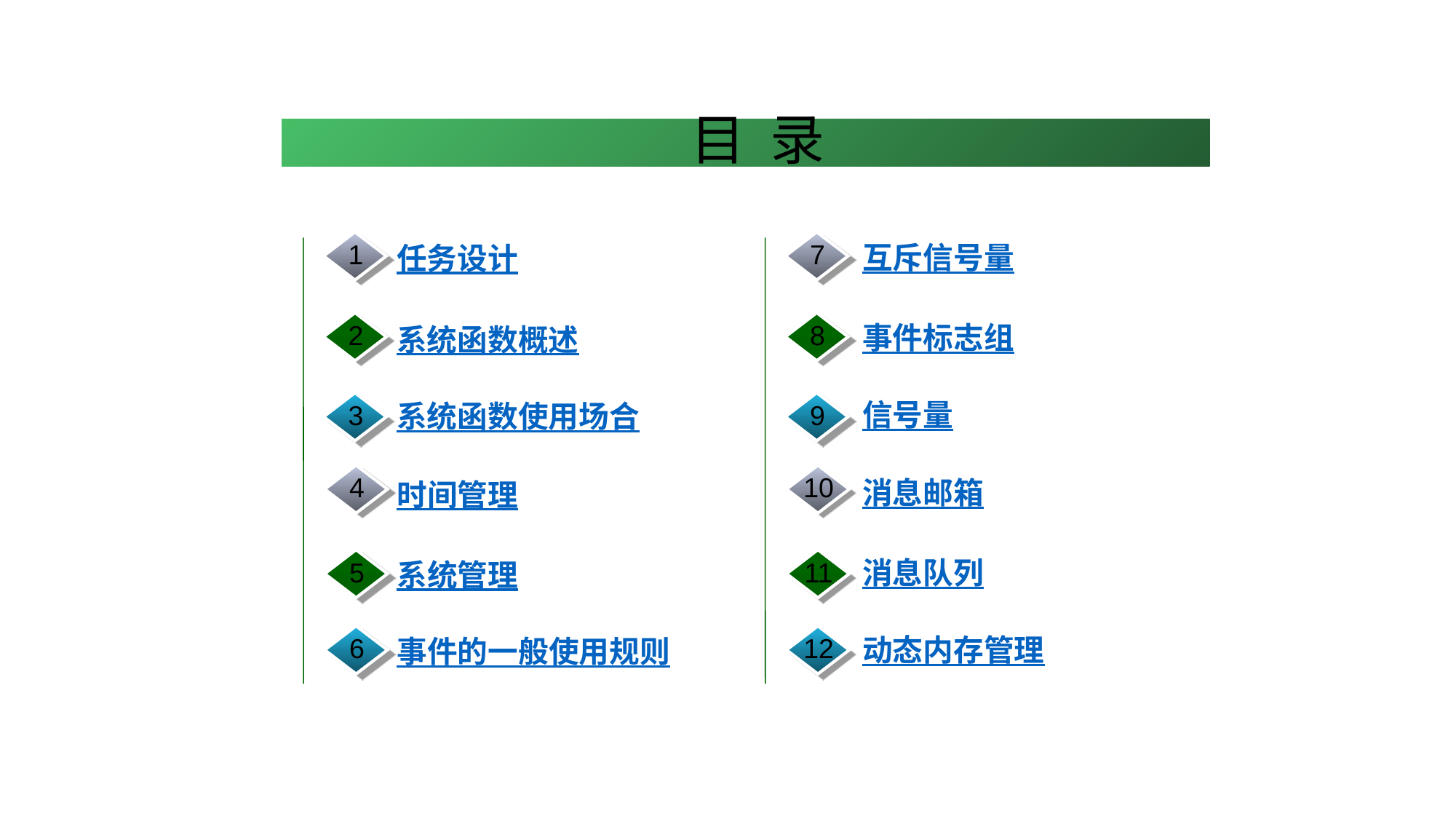

目  录

互斥信号量
任务设计

1

7

事件标志组
系统函数概述

2

8
信号量
系统函数使用场合

3

9

4

10
消息邮箱
时间管理
消息队列
系统管理

5

11
动态内存管理
事件的一般使用规则

6

12